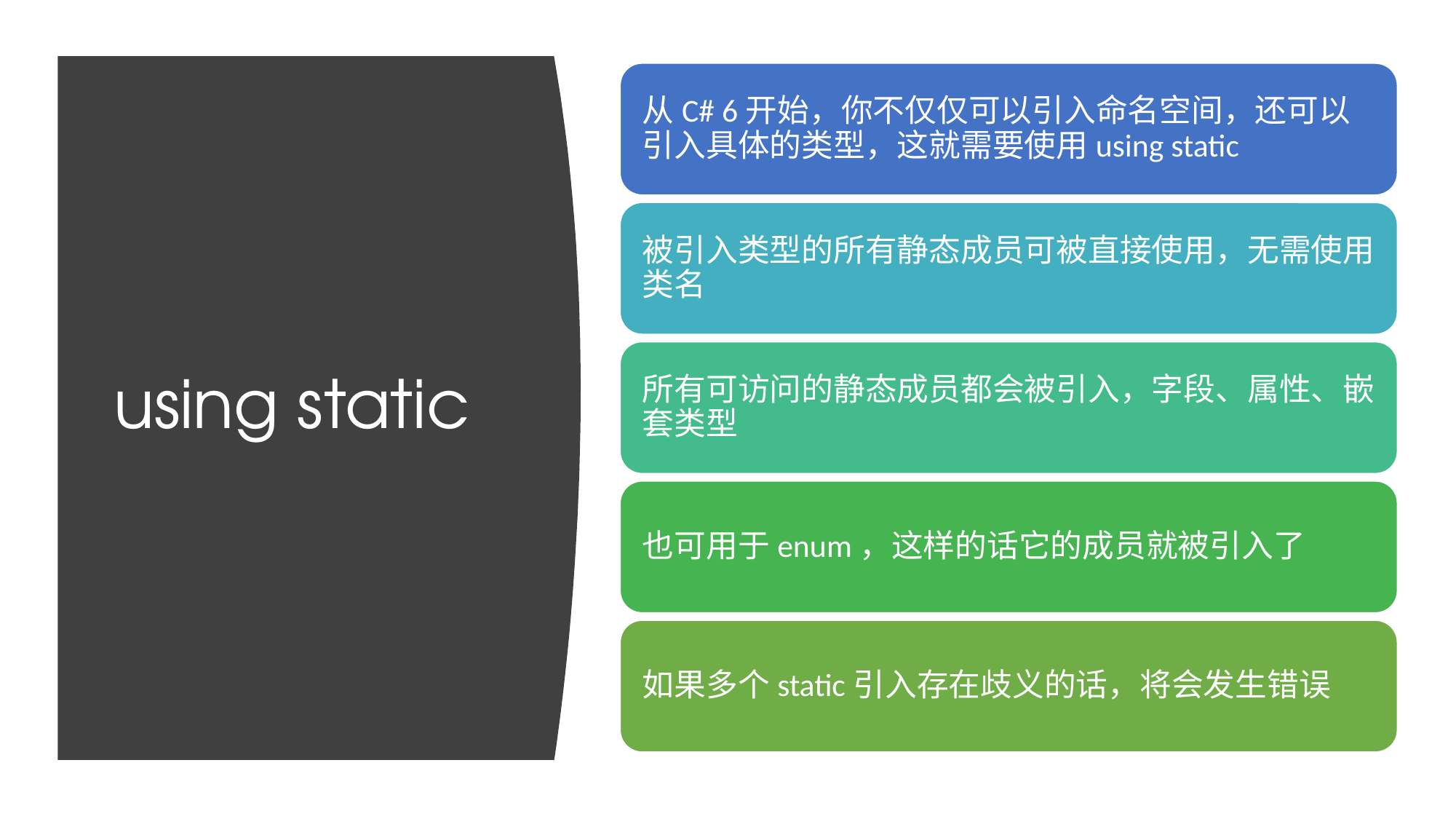

从C# 6开始，你不仅仅可以引入命名空间，还可以引入具体的类型，这就需要使用using static
被引入类型的所有静态成员可被直接使用，无需使用类名
所有可访问的静态成员都会被引入，字段、属性、嵌套类型
也可用于enum，这样的话它的成员就被引入了
如果多个static引入存在歧义的话，将会发生错误

# using static